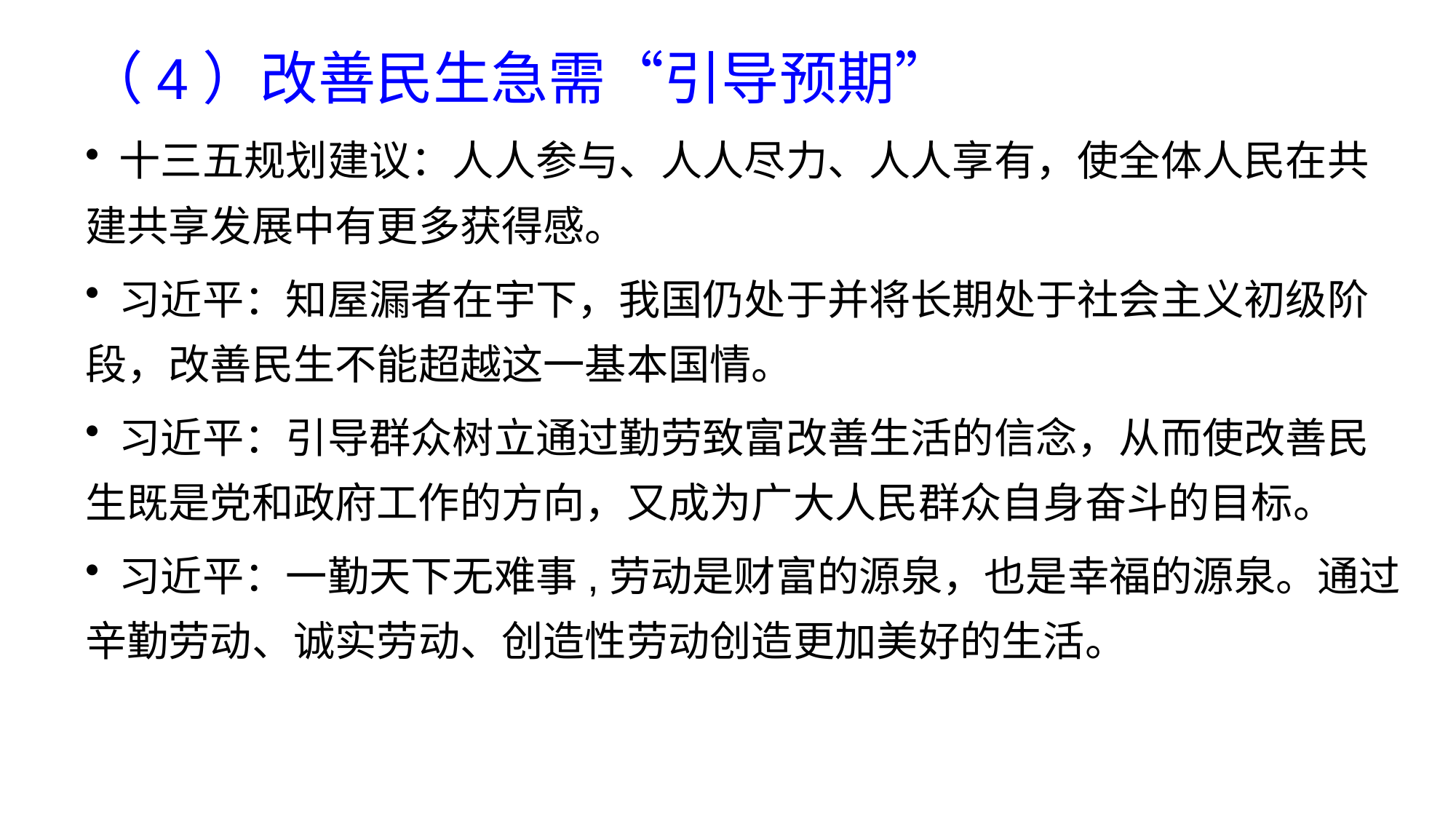

（4）改善民生急需“引导预期”
 十三五规划建议：人人参与、人人尽力、人人享有，使全体人民在共建共享发展中有更多获得感。
 习近平：知屋漏者在宇下，我国仍处于并将长期处于社会主义初级阶段，改善民生不能超越这一基本国情。
 习近平：引导群众树立通过勤劳致富改善生活的信念，从而使改善民生既是党和政府工作的方向，又成为广大人民群众自身奋斗的目标。
 习近平：一勤天下无难事,劳动是财富的源泉，也是幸福的源泉。通过辛勤劳动、诚实劳动、创造性劳动创造更加美好的生活。